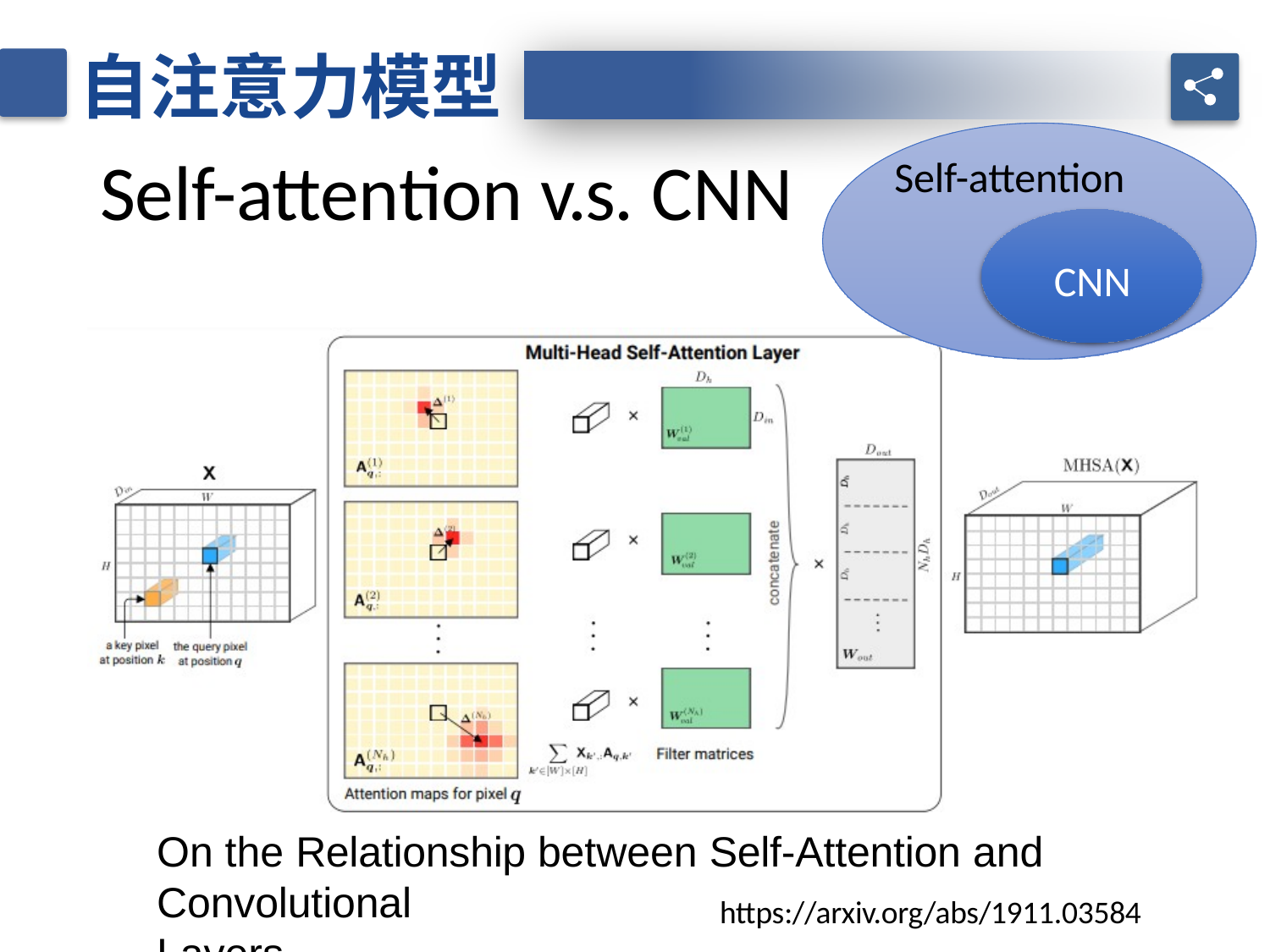

自注意力模型

Self-attention v.s. CNN
Self-attention

CNN

On the Relationship between Self-Attention and
Convolutional Layers
https://arxiv.org/abs/1911.03584